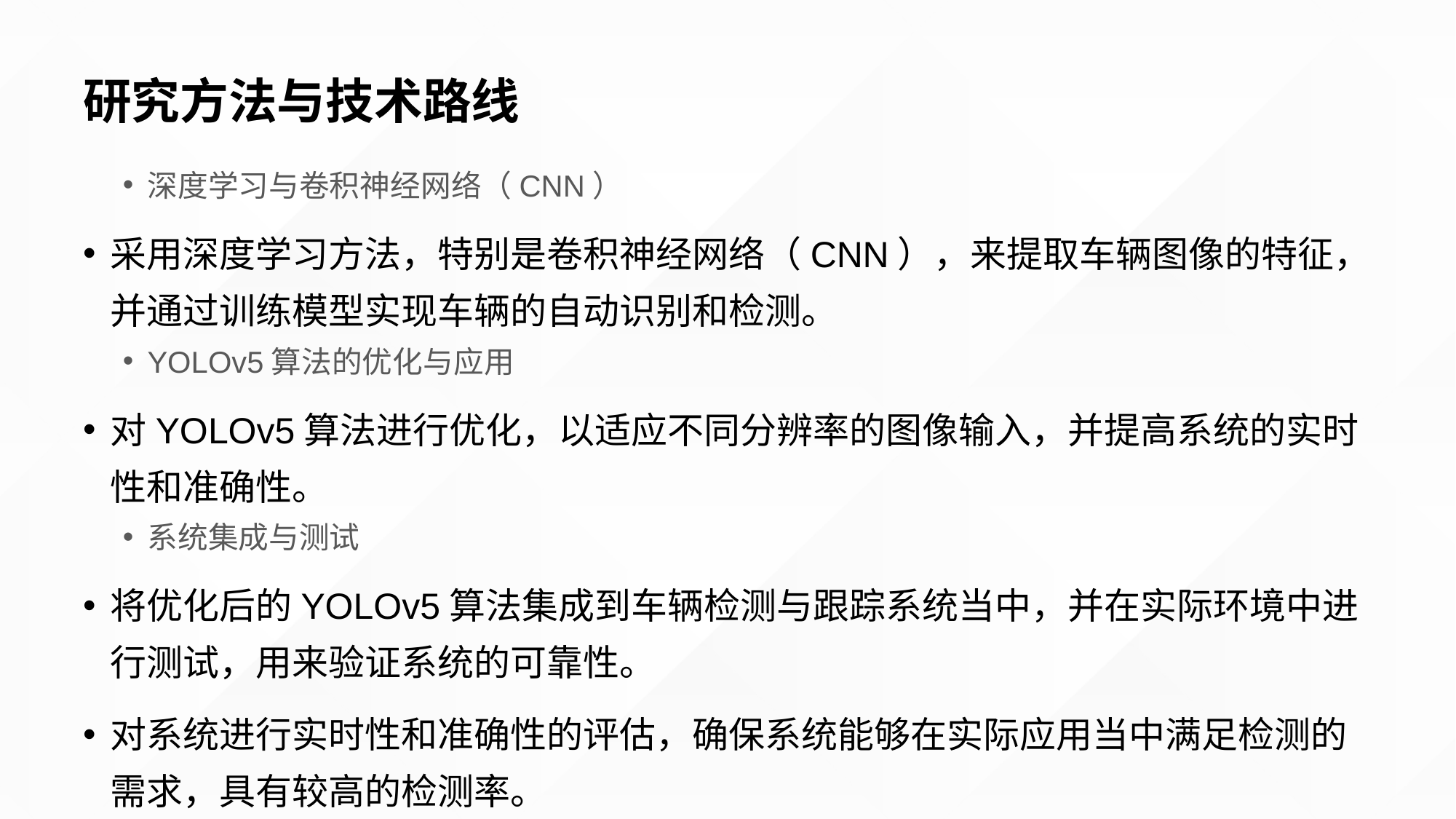

# 研究方法与技术路线
深度学习与卷积神经网络（CNN）
采用深度学习方法，特别是卷积神经网络（CNN），来提取车辆图像的特征，并通过训练模型实现车辆的自动识别和检测。
YOLOv5算法的优化与应用
对YOLOv5算法进行优化，以适应不同分辨率的图像输入，并提高系统的实时性和准确性。
系统集成与测试
将优化后的YOLOv5算法集成到车辆检测与跟踪系统当中，并在实际环境中进行测试，用来验证系统的可靠性。
对系统进行实时性和准确性的评估，确保系统能够在实际应用当中满足检测的需求，具有较高的检测率。